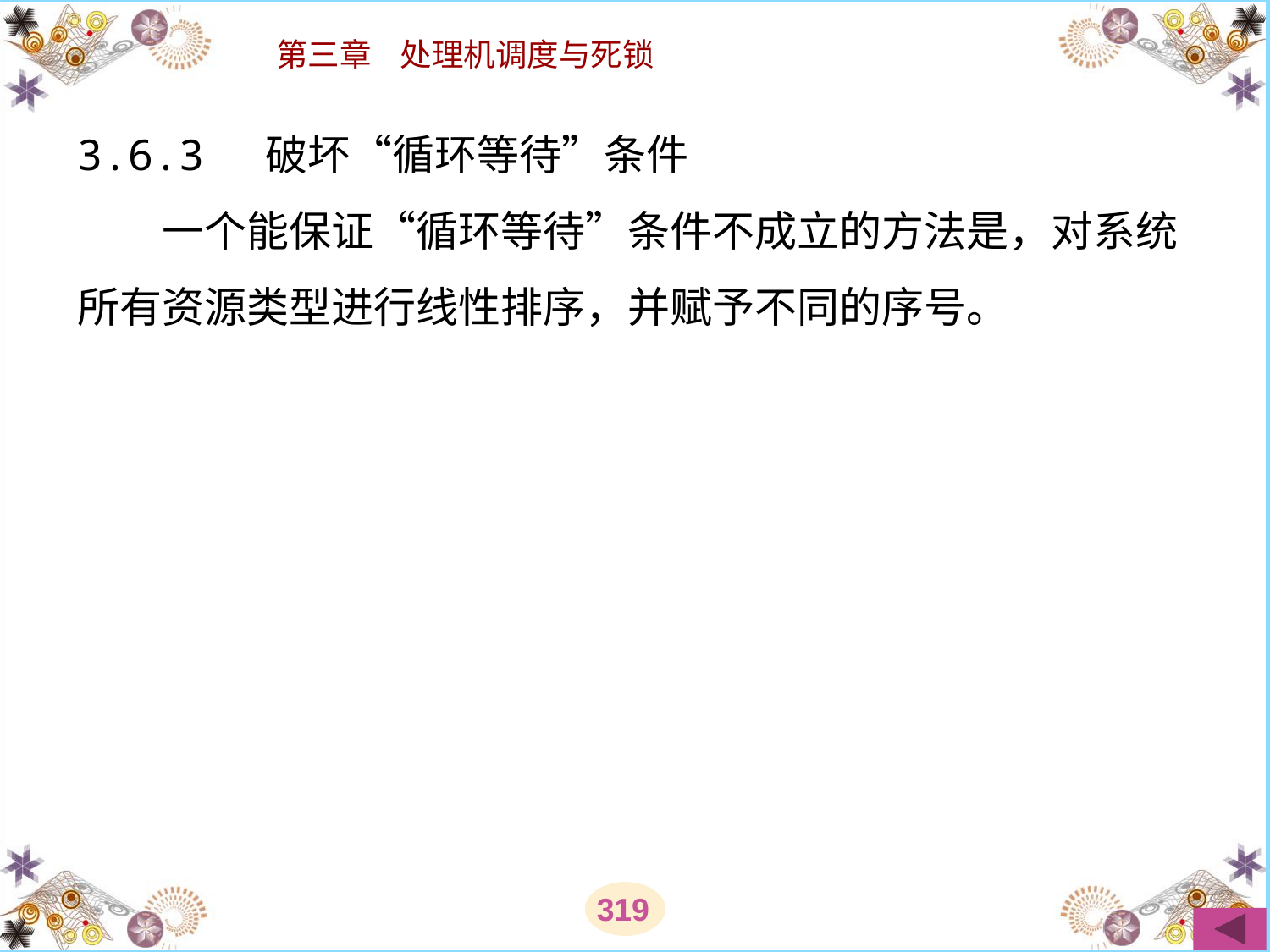

# 3.6.3  破坏“循环等待”条件 　　一个能保证“循环等待”条件不成立的方法是，对系统所有资源类型进行线性排序，并赋予不同的序号。